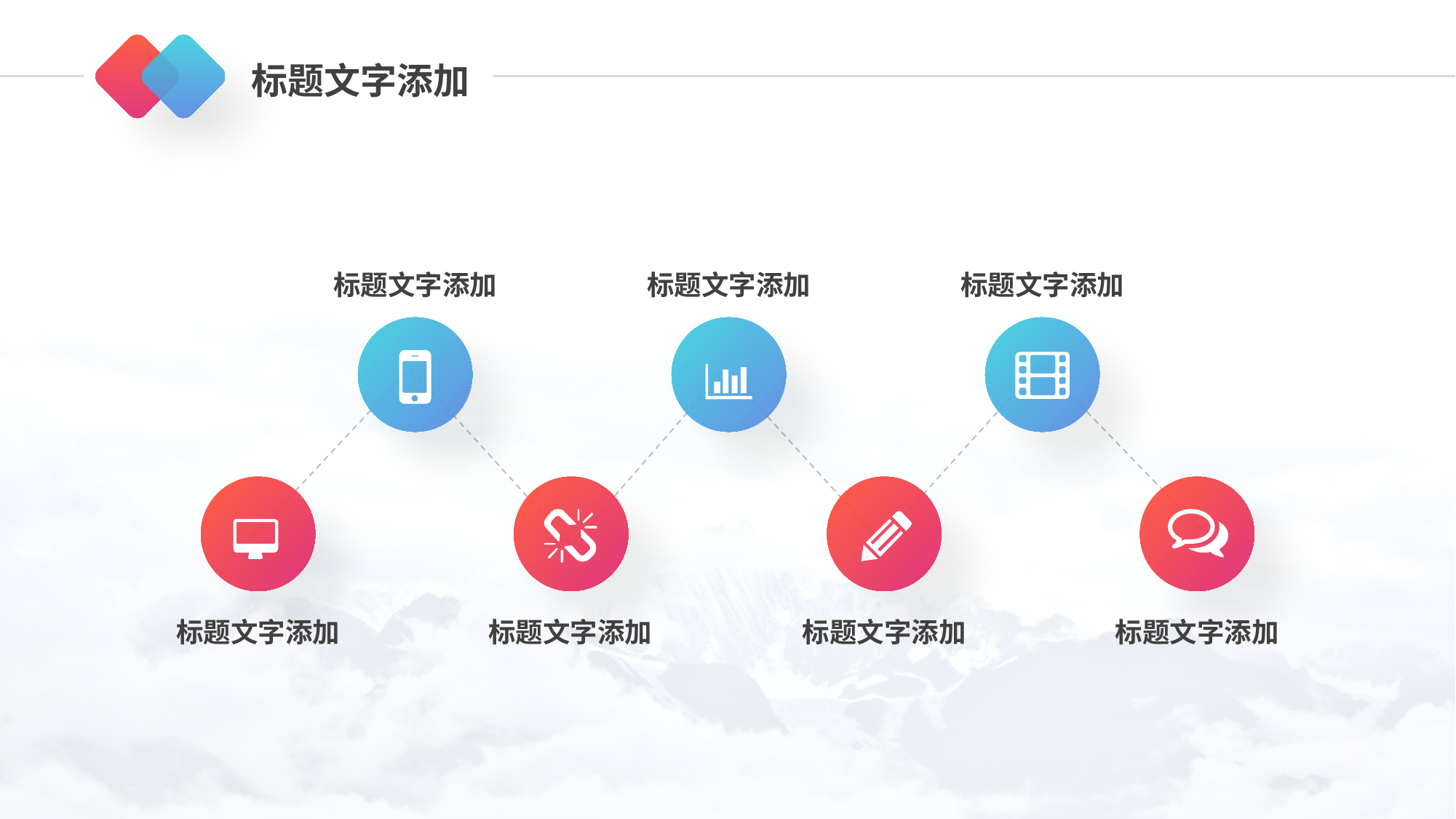

标题文字添加
标题文字添加
标题文字添加
标题文字添加

标题文字添加
标题文字添加
标题文字添加
标题文字添加